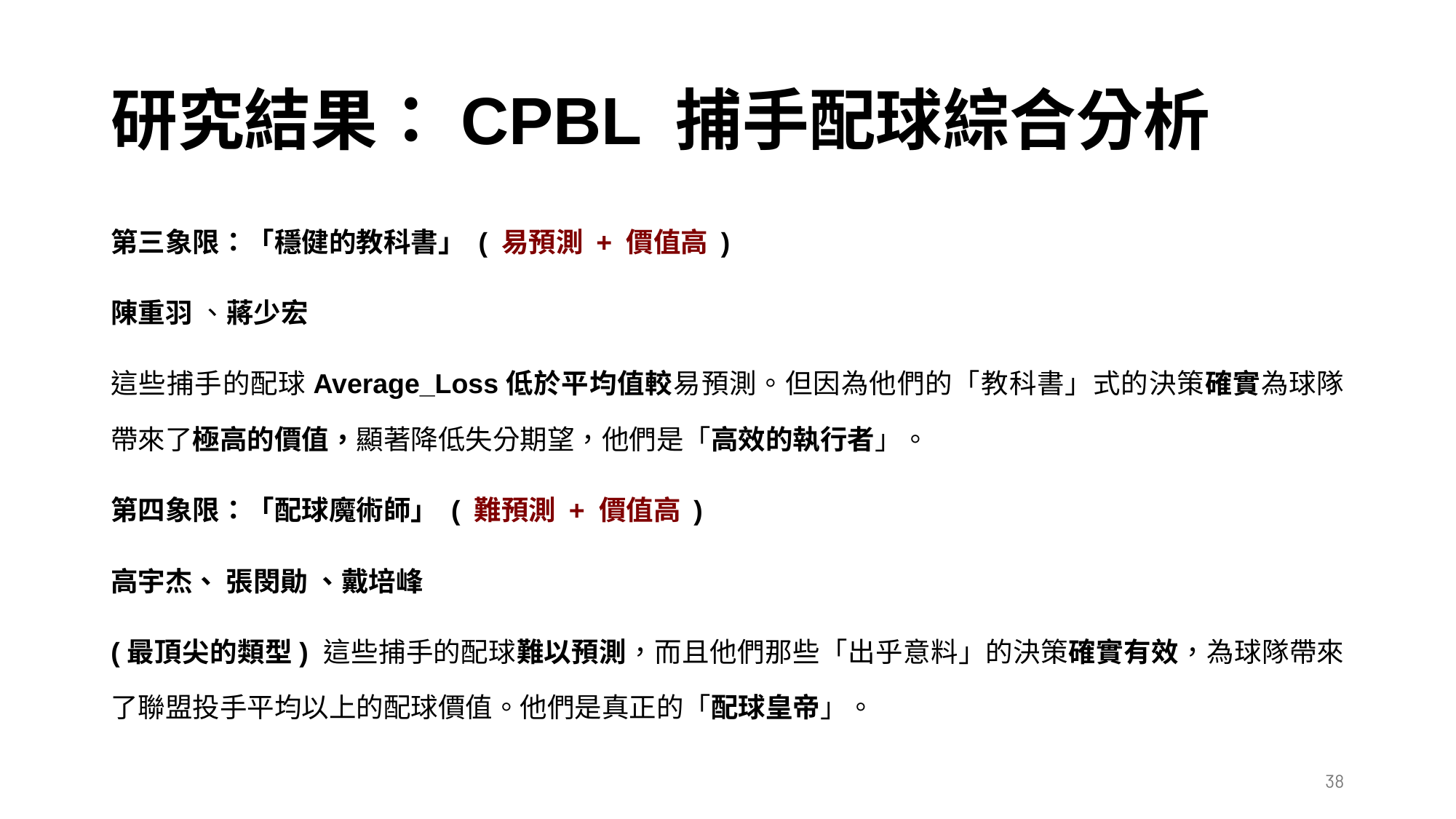

# 研究結果：CPBL 捕手配球綜合分析
第三象限：「穩健的教科書」 ( 易預測 + 價值高 )
陳重羽 、蔣少宏
這些捕手的配球Average_Loss低於平均值較易預測。但因為他們的「教科書」式的決策確實為球隊帶來了極高的價值，顯著降低失分期望，他們是「高效的執行者」。
第四象限：「配球魔術師」 ( 難預測 + 價值高 )
高宇杰、 張閔勛 、戴培峰
(最頂尖的類型) 這些捕手的配球難以預測，而且他們那些「出乎意料」的決策確實有效，為球隊帶來了聯盟投手平均以上的配球價值。他們是真正的「配球皇帝」。

38